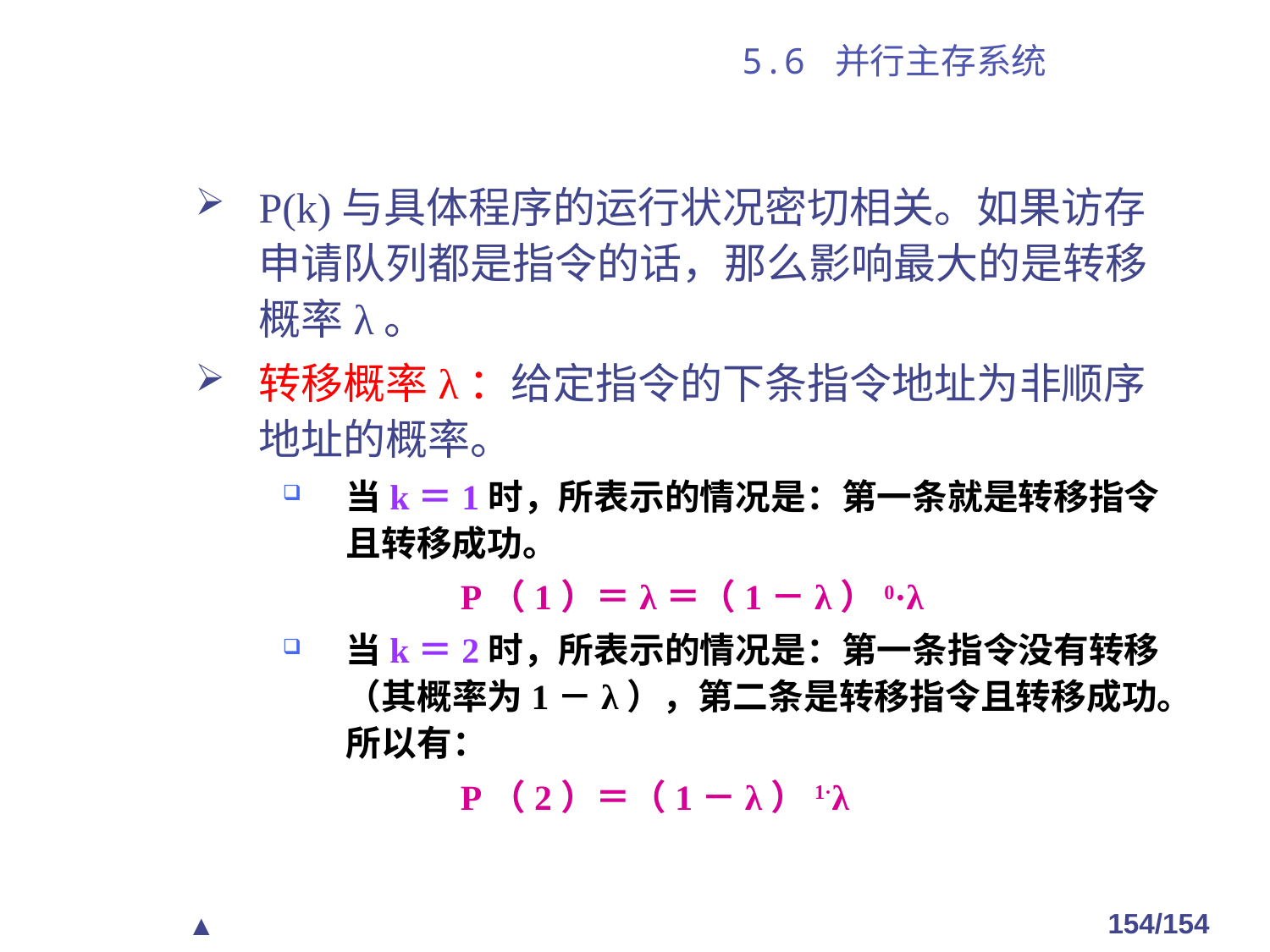

# 5.6 并行主存系统
P(k)与具体程序的运行状况密切相关。如果访存申请队列都是指令的话，那么影响最大的是转移概率λ。
转移概率λ：给定指令的下条指令地址为非顺序地址的概率。
当k＝1时，所表示的情况是：第一条就是转移指令且转移成功。
                    P（1）＝λ＝（1－λ）0·λ
当k＝2时，所表示的情况是：第一条指令没有转移（其概率为1－λ），第二条是转移指令且转移成功。所以有：
                    P（2）＝（1－λ）1·λ